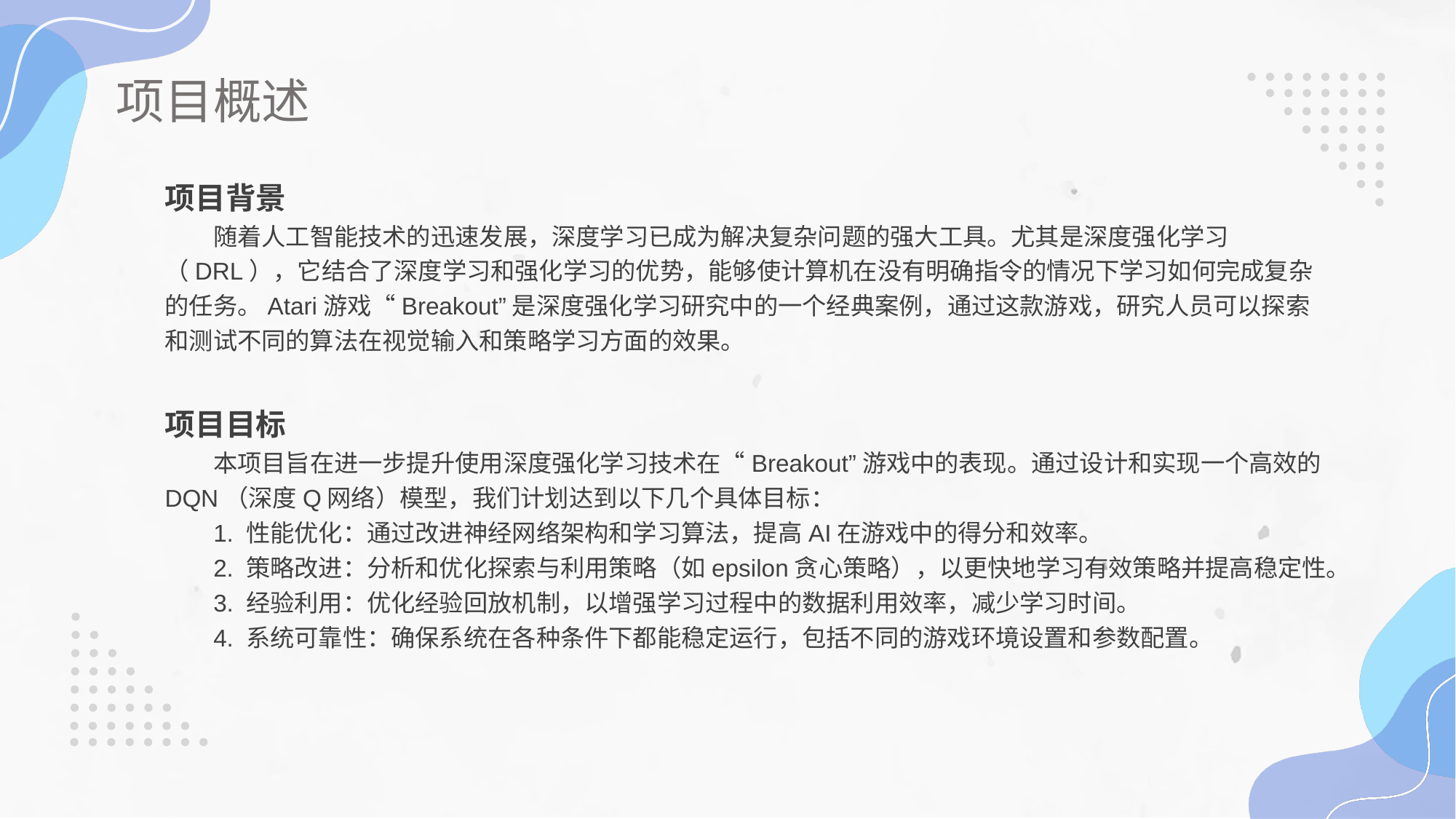

项目概述
项目背景
随着人工智能技术的迅速发展，深度学习已成为解决复杂问题的强大工具。尤其是深度强化学习（DRL），它结合了深度学习和强化学习的优势，能够使计算机在没有明确指令的情况下学习如何完成复杂的任务。Atari游戏“Breakout”是深度强化学习研究中的一个经典案例，通过这款游戏，研究人员可以探索和测试不同的算法在视觉输入和策略学习方面的效果。

项目目标
本项目旨在进一步提升使用深度强化学习技术在“Breakout”游戏中的表现。通过设计和实现一个高效的DQN（深度Q网络）模型，我们计划达到以下几个具体目标：
1. 性能优化：通过改进神经网络架构和学习算法，提高AI在游戏中的得分和效率。
2. 策略改进：分析和优化探索与利用策略（如epsilon贪心策略），以更快地学习有效策略并提高稳定性。
3. 经验利用：优化经验回放机制，以增强学习过程中的数据利用效率，减少学习时间。
4. 系统可靠性：确保系统在各种条件下都能稳定运行，包括不同的游戏环境设置和参数配置。